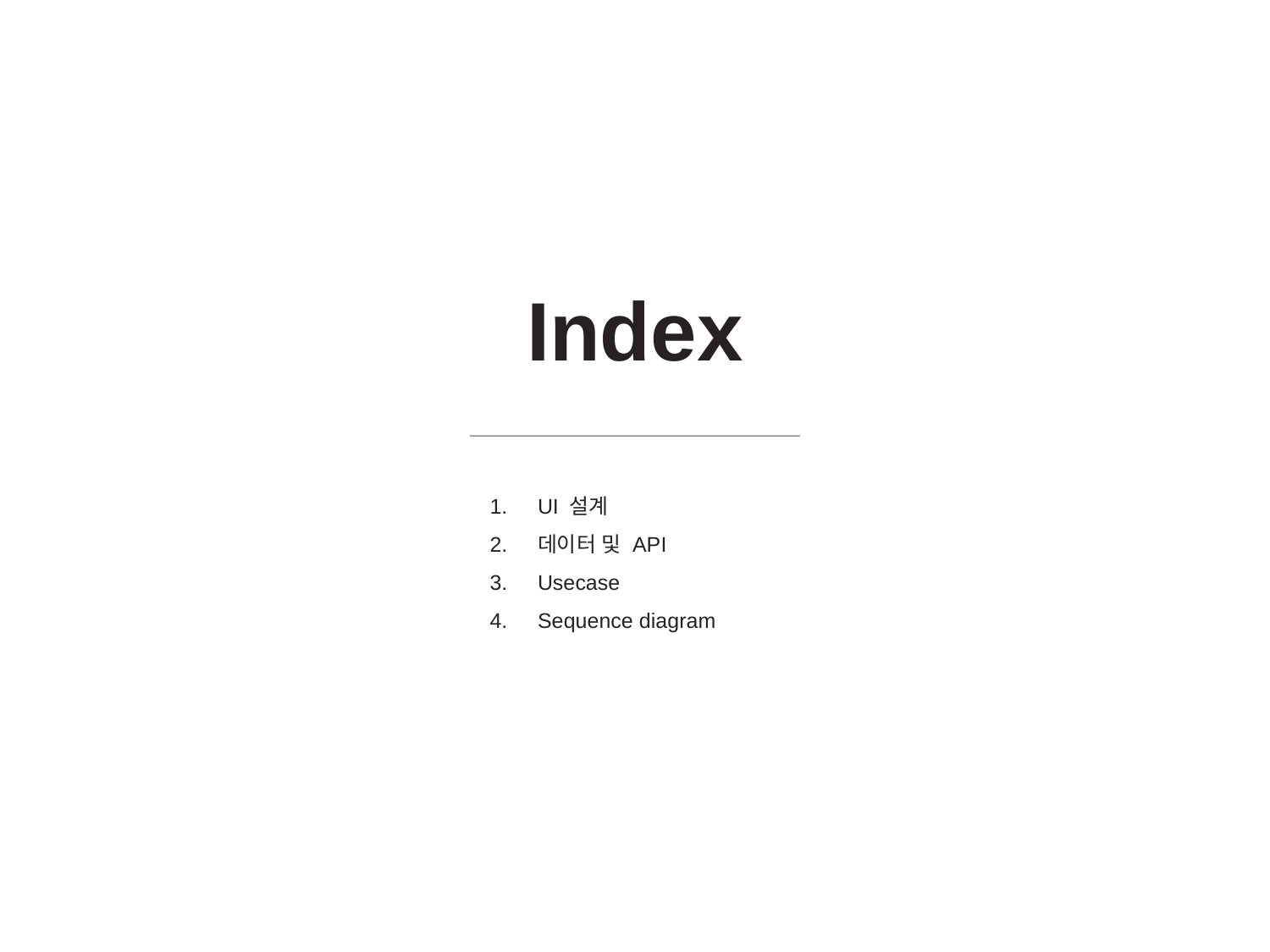

Index
UI 설계
데이터 및 API
Usecase
Sequence diagram